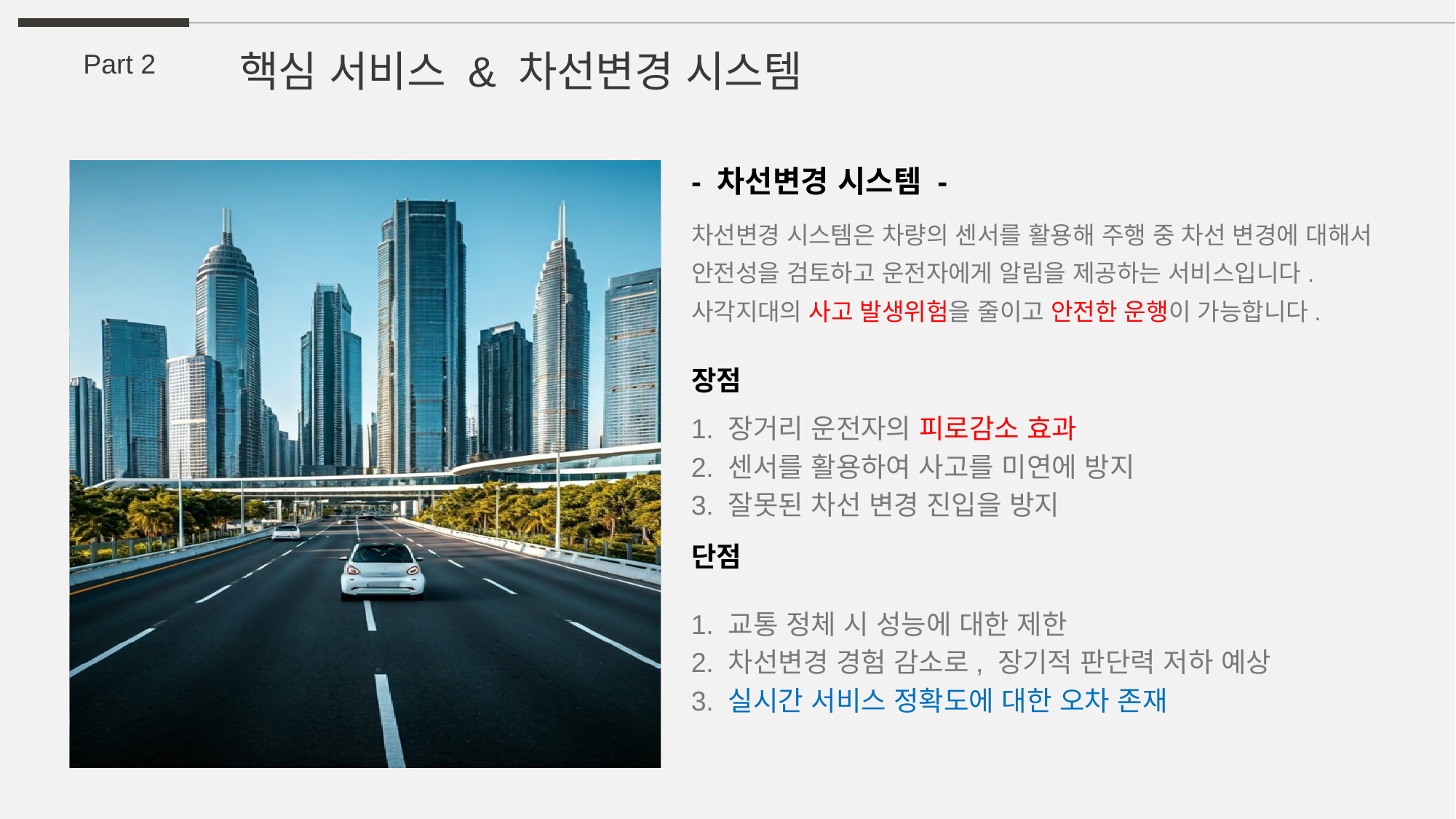

핵심 서비스 & 차선변경 시스템
Part 2

- 차선변경 시스템 -
차선변경 시스템은 차량의 센서를 활용해 주행 중 차선 변경에 대해서
안전성을 검토하고 운전자에게 알림을 제공하는 서비스입니다.
사각지대의 사고 발생위험을 줄이고 안전한 운행이 가능합니다.
장점
단점
1. 장거리 운전자의 피로감소 효과
2. 센서를 활용하여 사고를 미연에 방지
3. 잘못된 차선 변경 진입을 방지
1. 교통 정체 시 성능에 대한 제한
2. 차선변경 경험 감소로, 장기적 판단력 저하 예상
3. 실시간 서비스 정확도에 대한 오차 존재